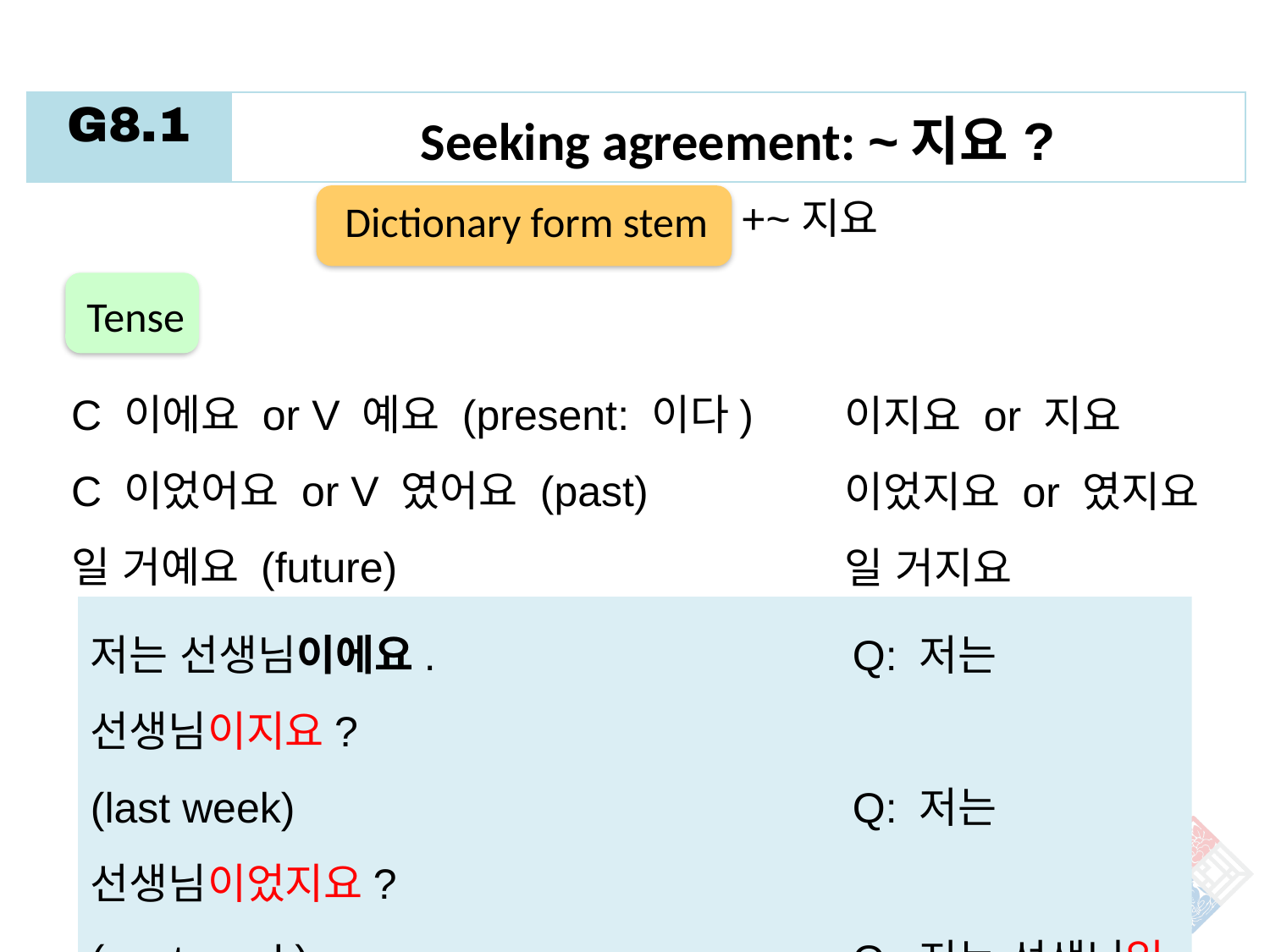

| G8.1 | Seeking agreement: ~지요? |
| --- | --- |
+~지요

Dictionary form stem

Tense
C 이에요 or V 예요 (present: 이다)
C 이었어요 or V 였어요 (past)
일 거예요 (future)
이지요 or 지요
이었지요 or 였지요
일 거지요
저는 선생님이에요.   			Q: 저는 선생님이지요?
(last week)					Q: 저는 선생님이었지요?
(next week)					Q: 저는 선생님일 거지요?
Wonhee Lee 이원희 선생님